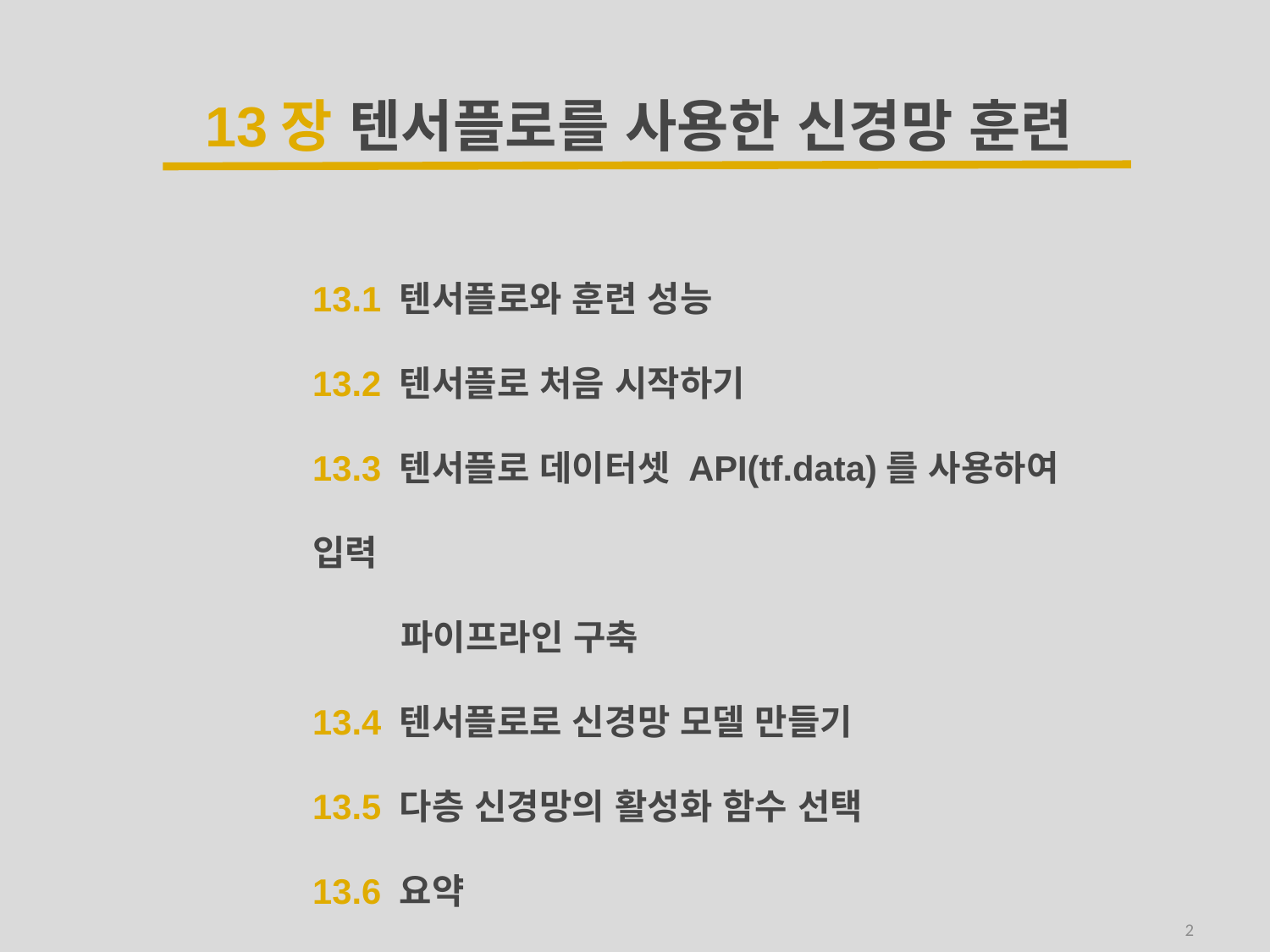

13장 텐서플로를 사용한 신경망 훈련
13.1 텐서플로와 훈련 성능
13.2 텐서플로 처음 시작하기
13.3 텐서플로 데이터셋 API(tf.data)를 사용하여 입력
        파이프라인 구축
13.4 텐서플로로 신경망 모델 만들기
13.5 다층 신경망의 활성화 함수 선택
13.6 요약
2